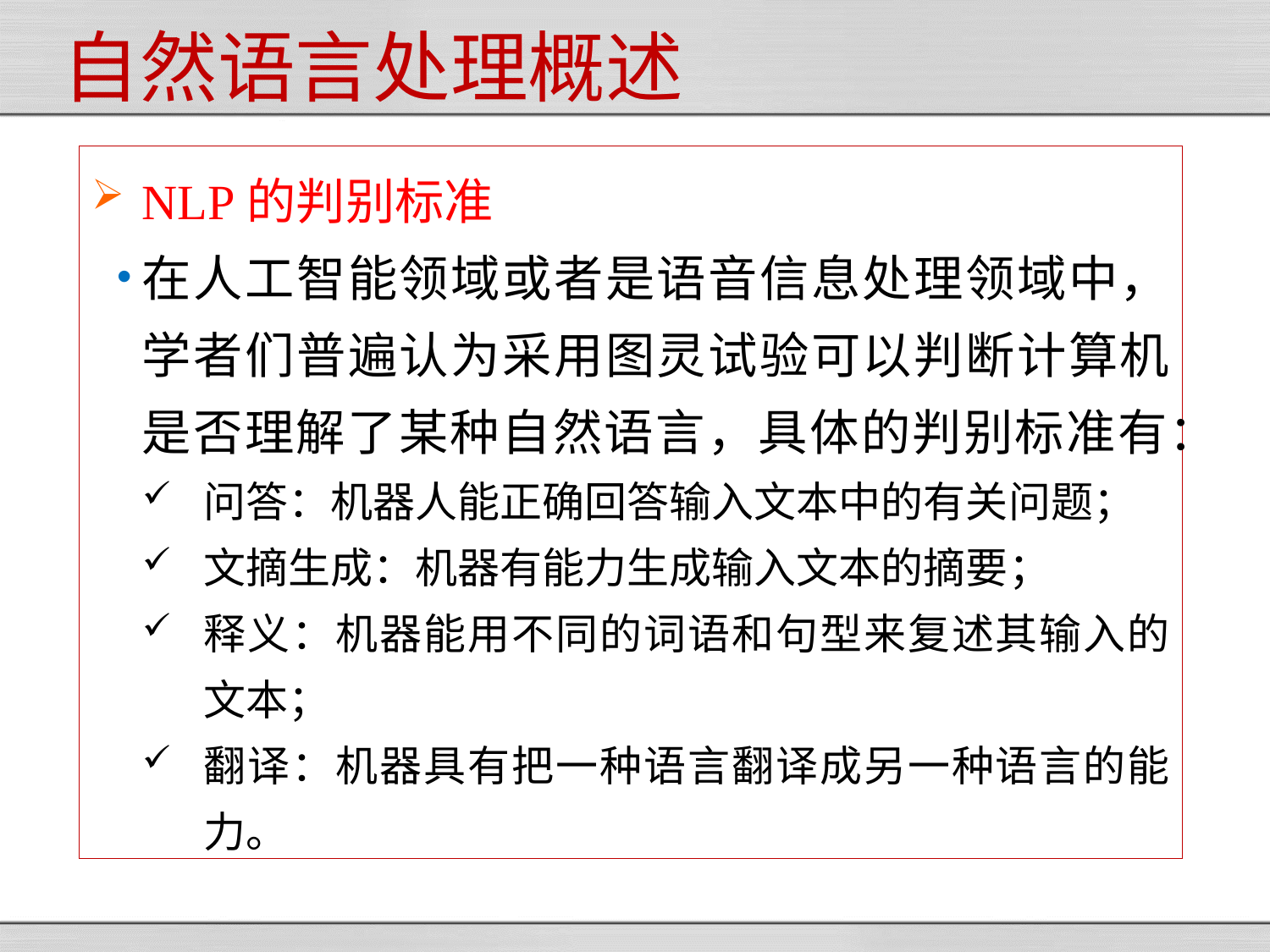

自然语言处理概述
NLP的判别标准
在人工智能领域或者是语音信息处理领域中，学者们普遍认为采用图灵试验可以判断计算机是否理解了某种自然语言，具体的判别标准有：
问答：机器人能正确回答输入文本中的有关问题；
文摘生成：机器有能力生成输入文本的摘要；
释义：机器能用不同的词语和句型来复述其输入的文本；
翻译：机器具有把一种语言翻译成另一种语言的能力。